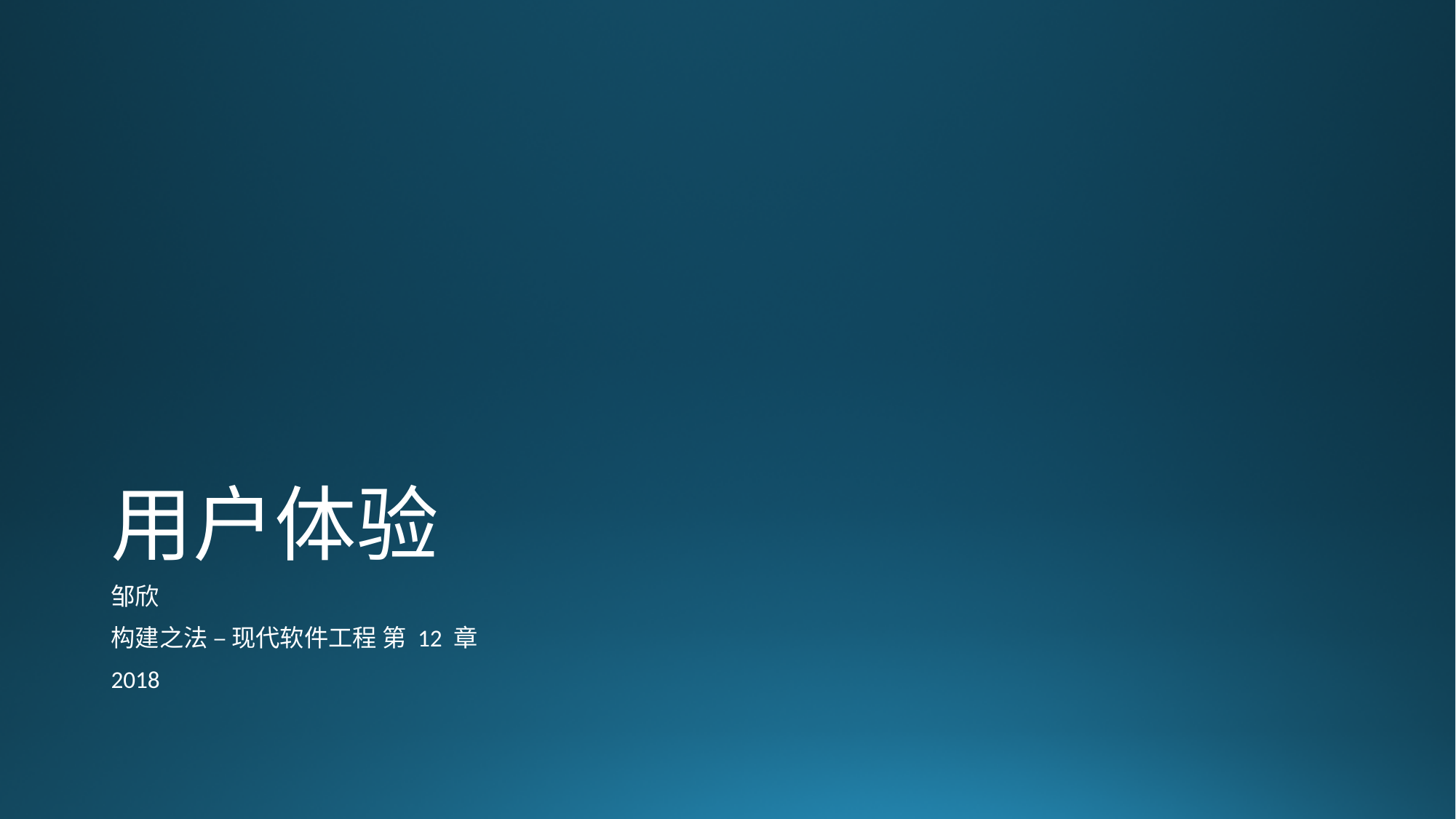

# 用户体验
邹欣
构建之法 – 现代软件工程 第 12 章
2018